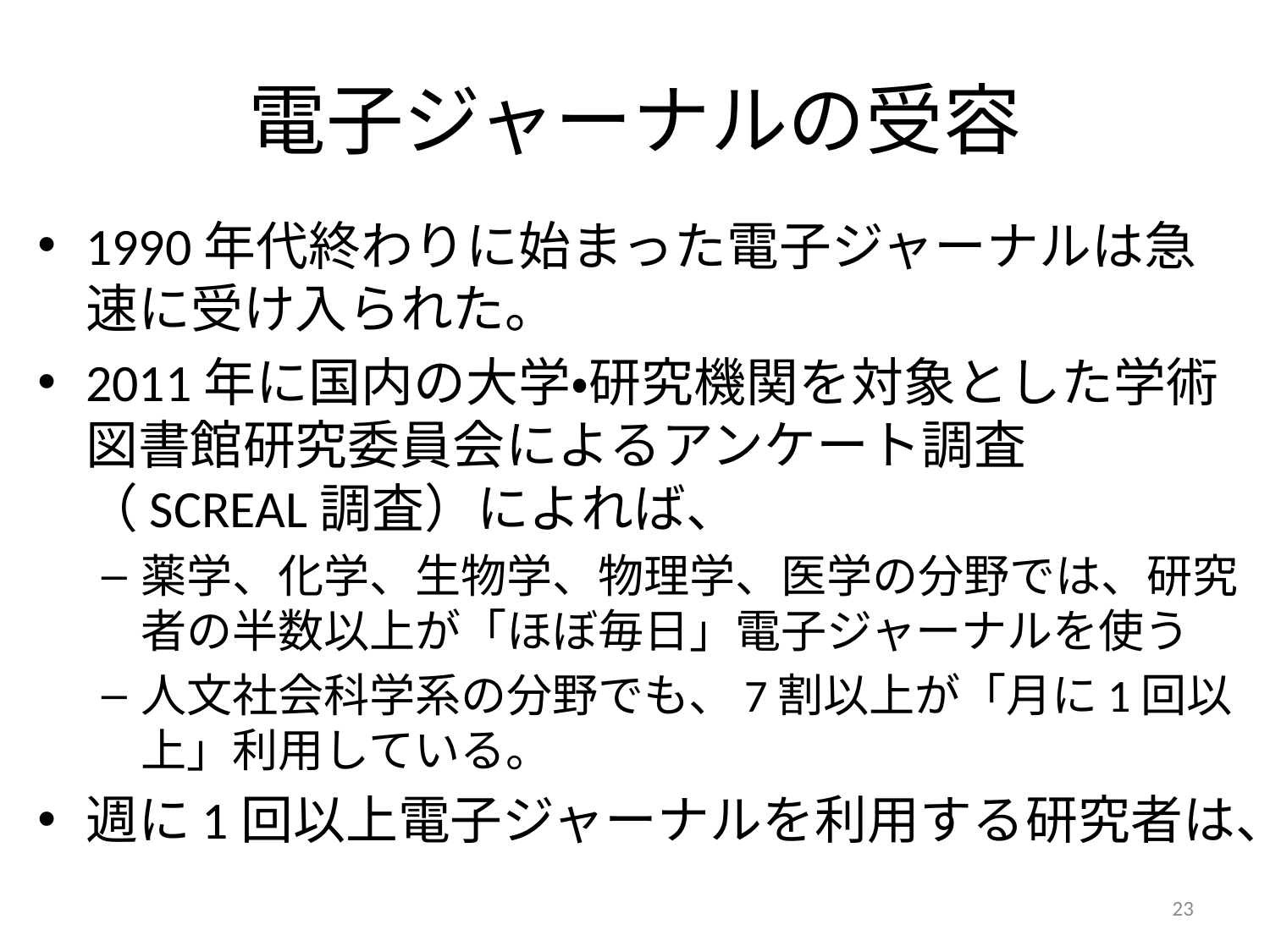

# 電子ジャーナルの受容
1990年代終わりに始まった電子ジャーナルは急速に受け入られた。
2011年に国内の大学・研究機関を対象とした学術図書館研究委員会によるアンケート調査（SCREAL調査）によれば、
薬学、化学、生物学、物理学、医学の分野では、研究者の半数以上が「ほぼ毎日」電子ジャーナルを使う
人文社会科学系の分野でも、7割以上が「月に1回以上」利用している。
週に1回以上電子ジャーナルを利用する研究者は、
23